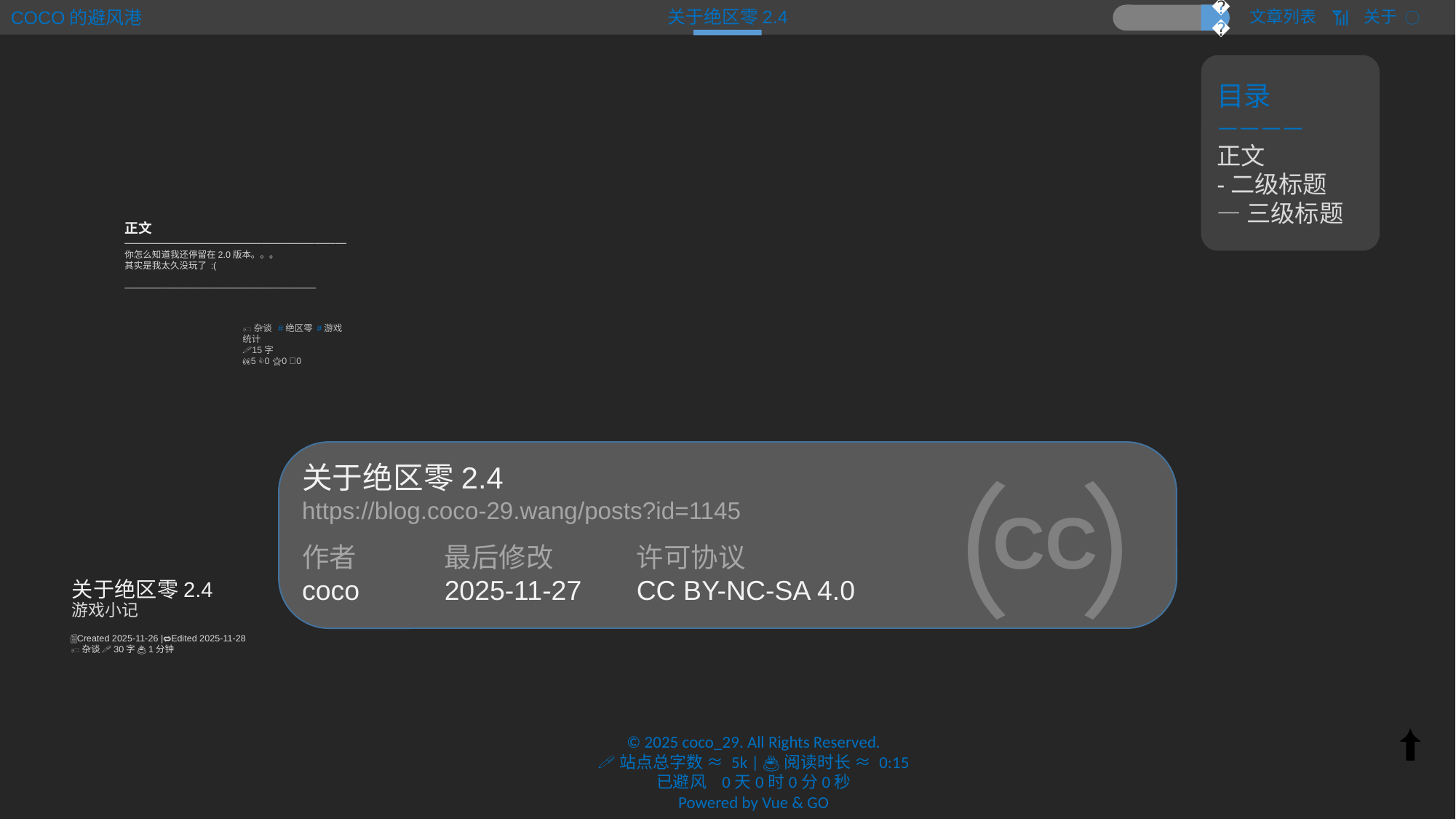

关于绝区零2.4

COCO的避风港
文章列表    📶    关于  🌕
🔍

目录
————
正文
-二级标题
—三级标题
正文
—————————————————————
你怎么知道我还停留在2.0版本。。。
其实是我太久没玩了 :(

—————————————————————
🏷️杂谈  #绝区零 #游戏
统计
🖊️15字
👀5 👍0 🌟0 🫧0

关于绝区零2.4
https://blog.coco-29.wang/posts?id=1145
（  ）
CC
作者
coco
最后修改
2025-11-27
许可协议
CC BY-NC-SA 4.0
关于绝区零2.4
游戏小记
📄Created 2025-11-26 |🔁Edited 2025-11-28
🏷️杂谈 🖊️30字 🍵1分钟
⬆️
© 2025 coco_29. All Rights Reserved.
🖊️站点总字数 ≈ 5k | 🍵阅读时长 ≈ 0:15
已避风   0天0时0分0秒
Powered by Vue & GO